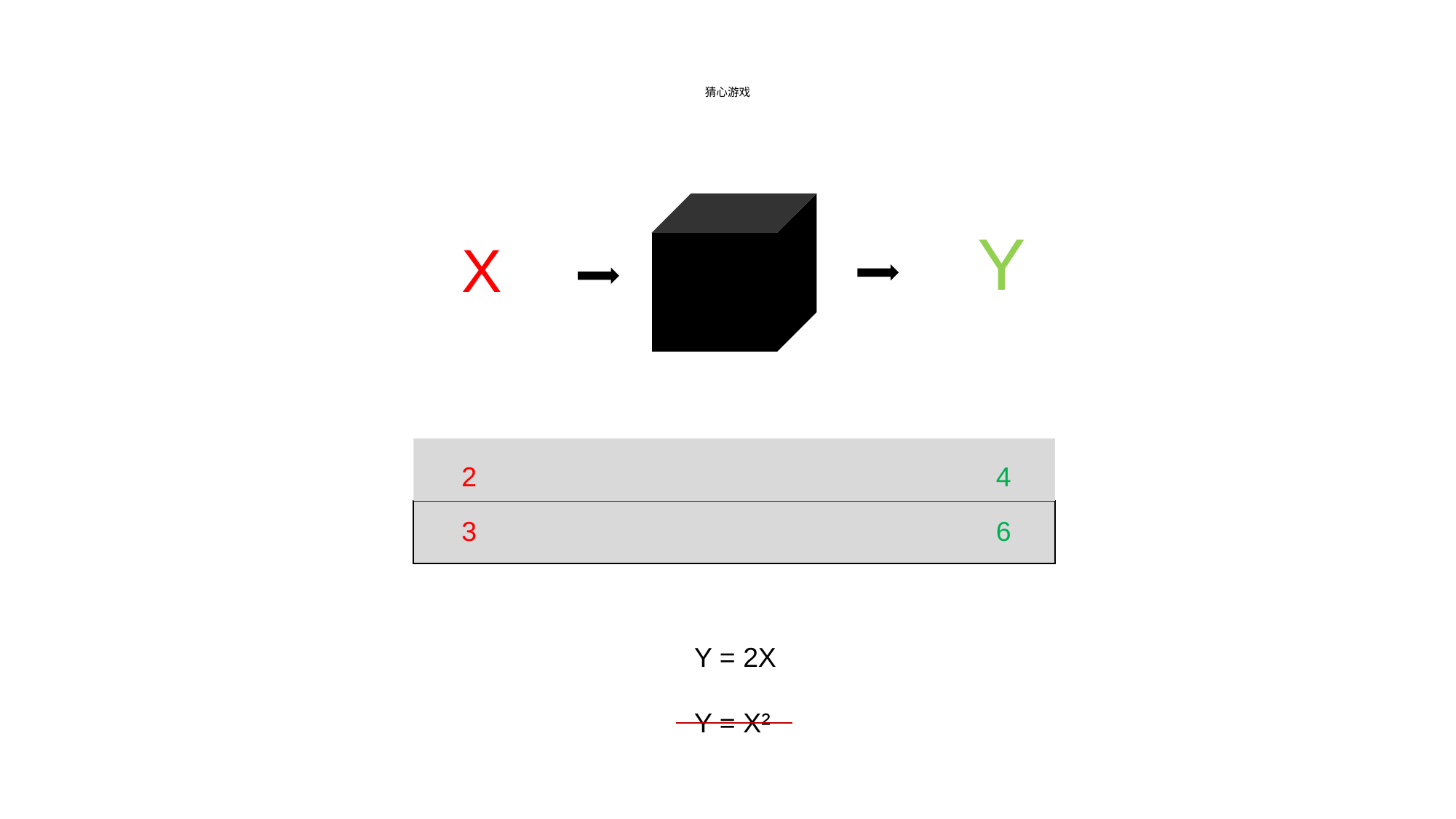

# 猜心游戏

Y
X

2
4

3
6
Y = 2X

Y = X²